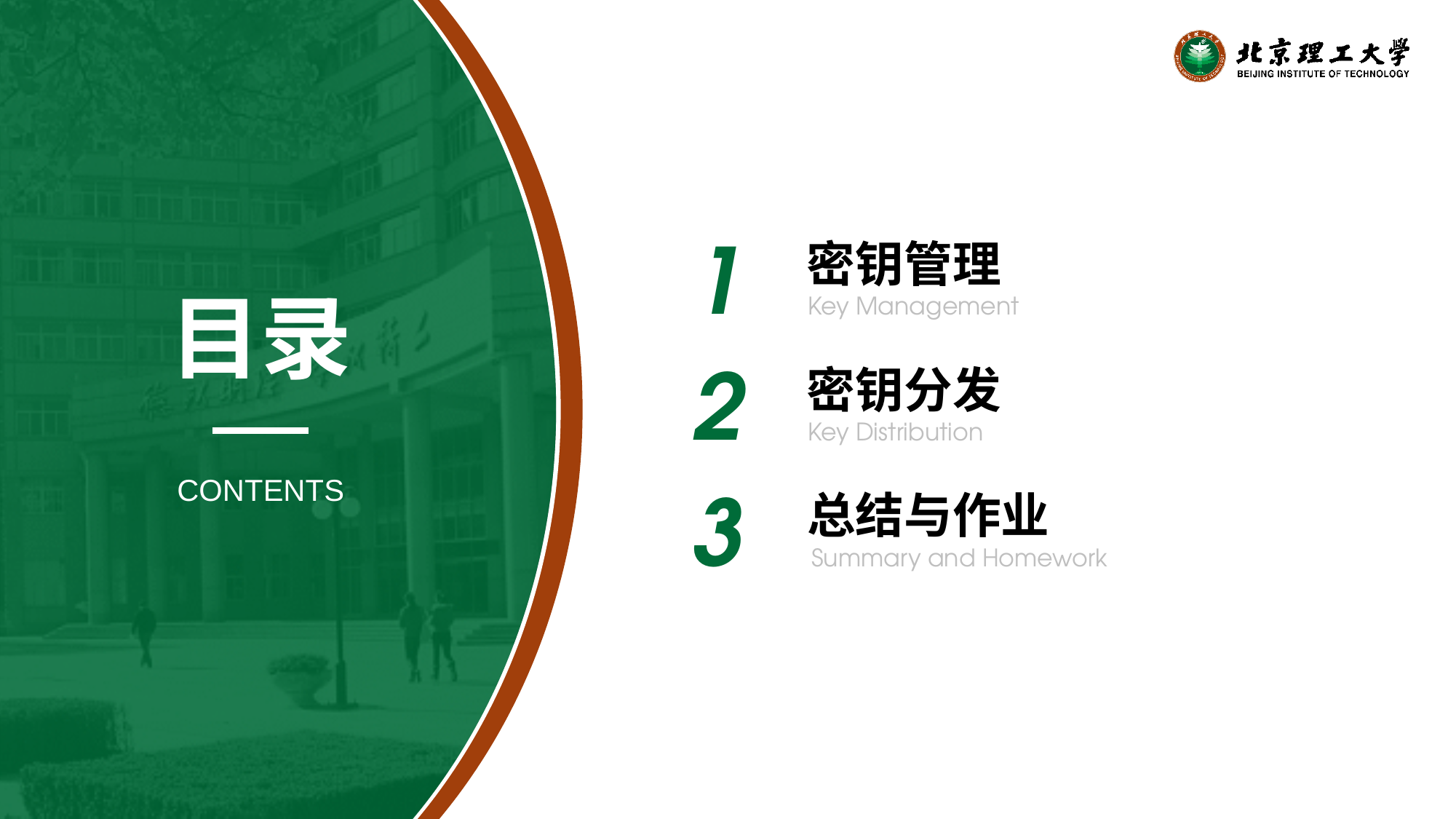

1
密钥管理
Key Management
目录
2
密钥分发
Key Distribution
3
总结与作业
Summary and Homework
CONTENTS